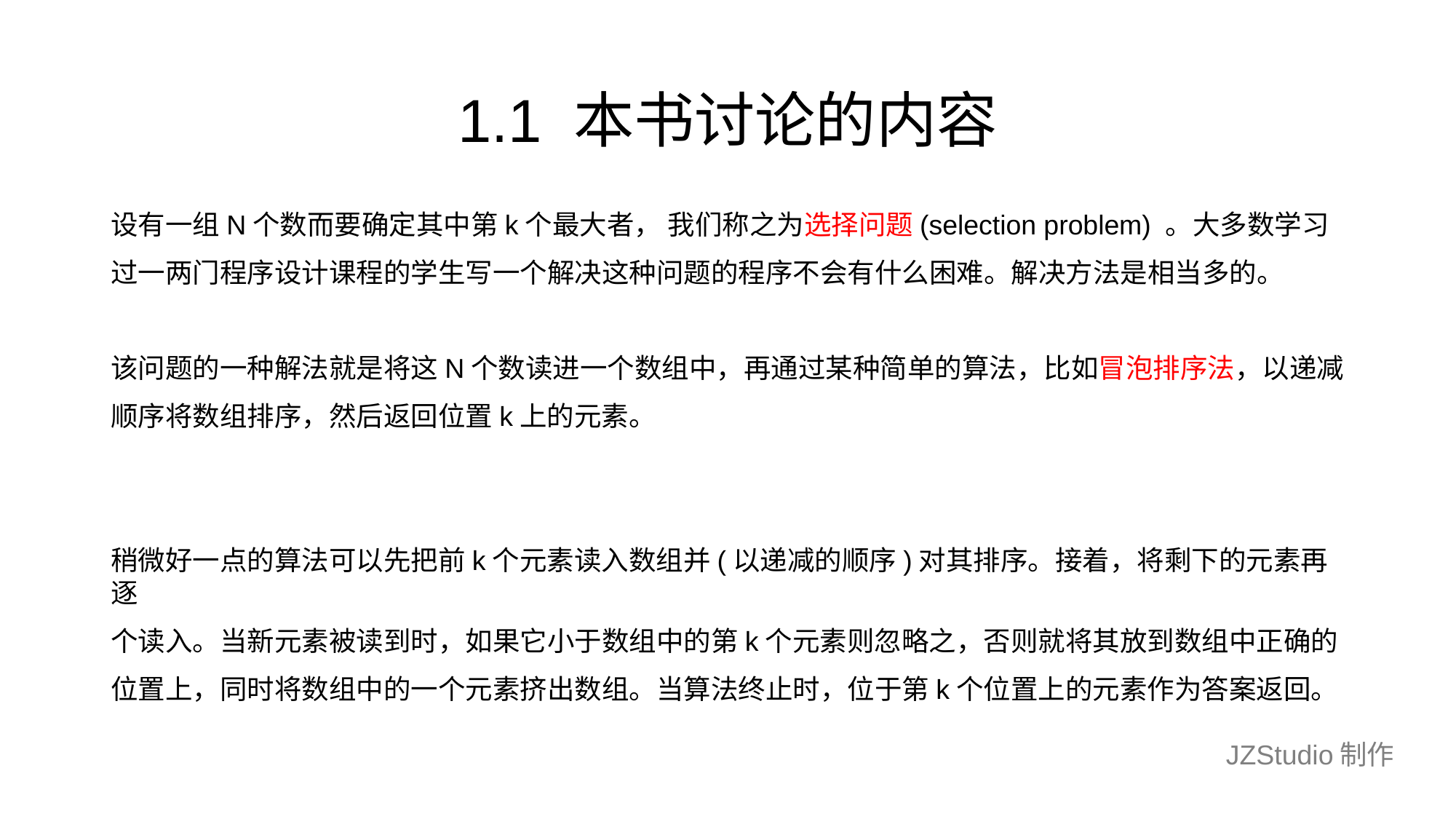

# 1.1 本书讨论的内容
设有一组N个数而要确定其中第k个最大者， 我们称之为选择问题(selection problem) 。大多数学习
过一两门程序设计课程的学生写一个解决这种问题的程序不会有什么困难。解决方法是相当多的。

该问题的一种解法就是将这N个数读进一个数组中，再通过某种简单的算法，比如冒泡排序法，以递减
顺序将数组排序，然后返回位置k上的元素。

稍微好一点的算法可以先把前k个元素读入数组并(以递减的顺序)对其排序。接着，将剩下的元素再逐
个读入。当新元素被读到时，如果它小于数组中的第k个元素则忽略之，否则就将其放到数组中正确的
位置上，同时将数组中的一个元素挤出数组。当算法终止时，位于第k个位置上的元素作为答案返回。